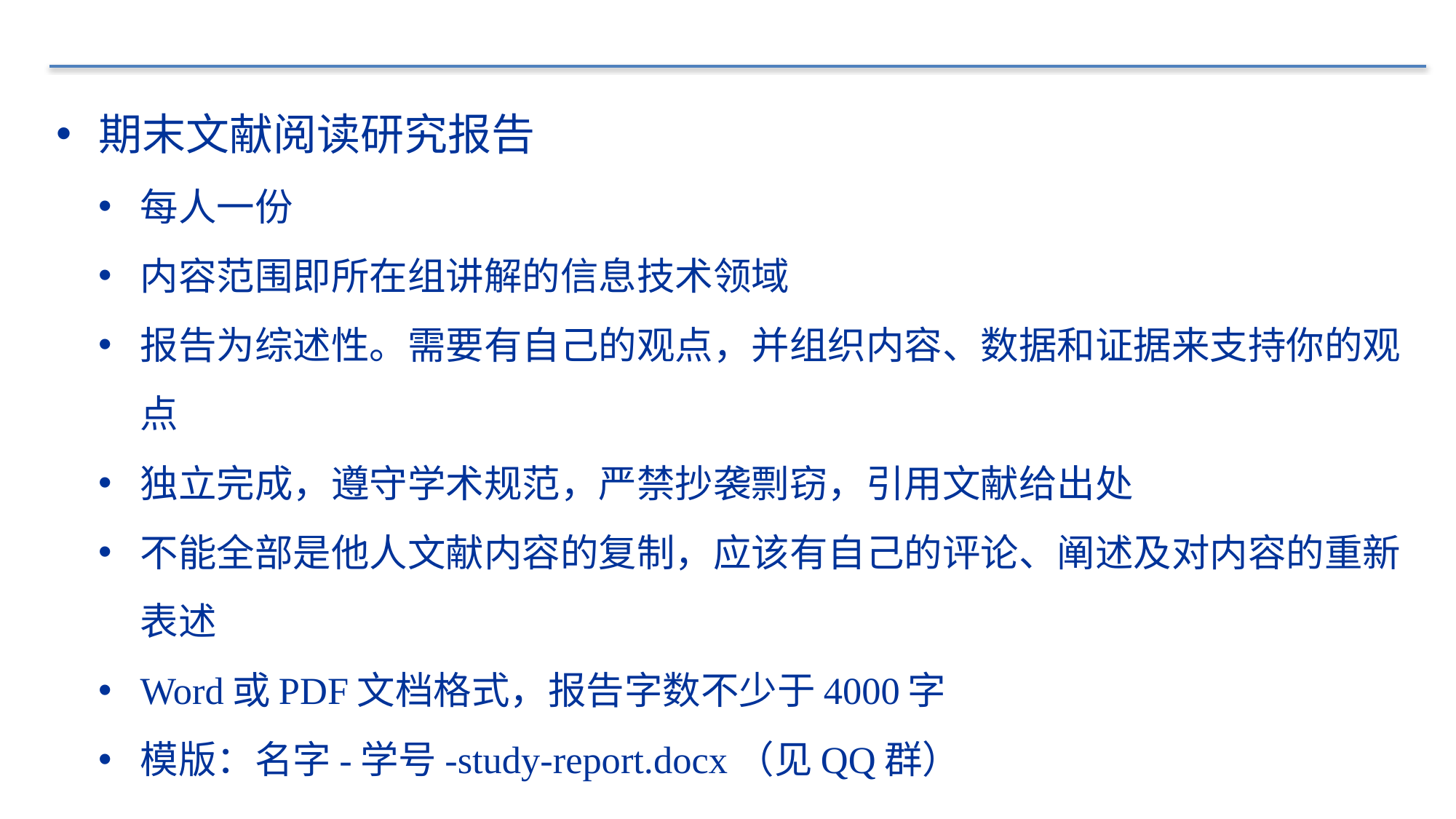

#
期末文献阅读研究报告
每人一份
内容范围即所在组讲解的信息技术领域
报告为综述性。需要有自己的观点，并组织内容、数据和证据来支持你的观点
独立完成，遵守学术规范，严禁抄袭剽窃，引用文献给出处
不能全部是他人文献内容的复制，应该有自己的评论、阐述及对内容的重新表述
Word或PDF文档格式，报告字数不少于4000字
模版：名字-学号-study-report.docx（见QQ群）